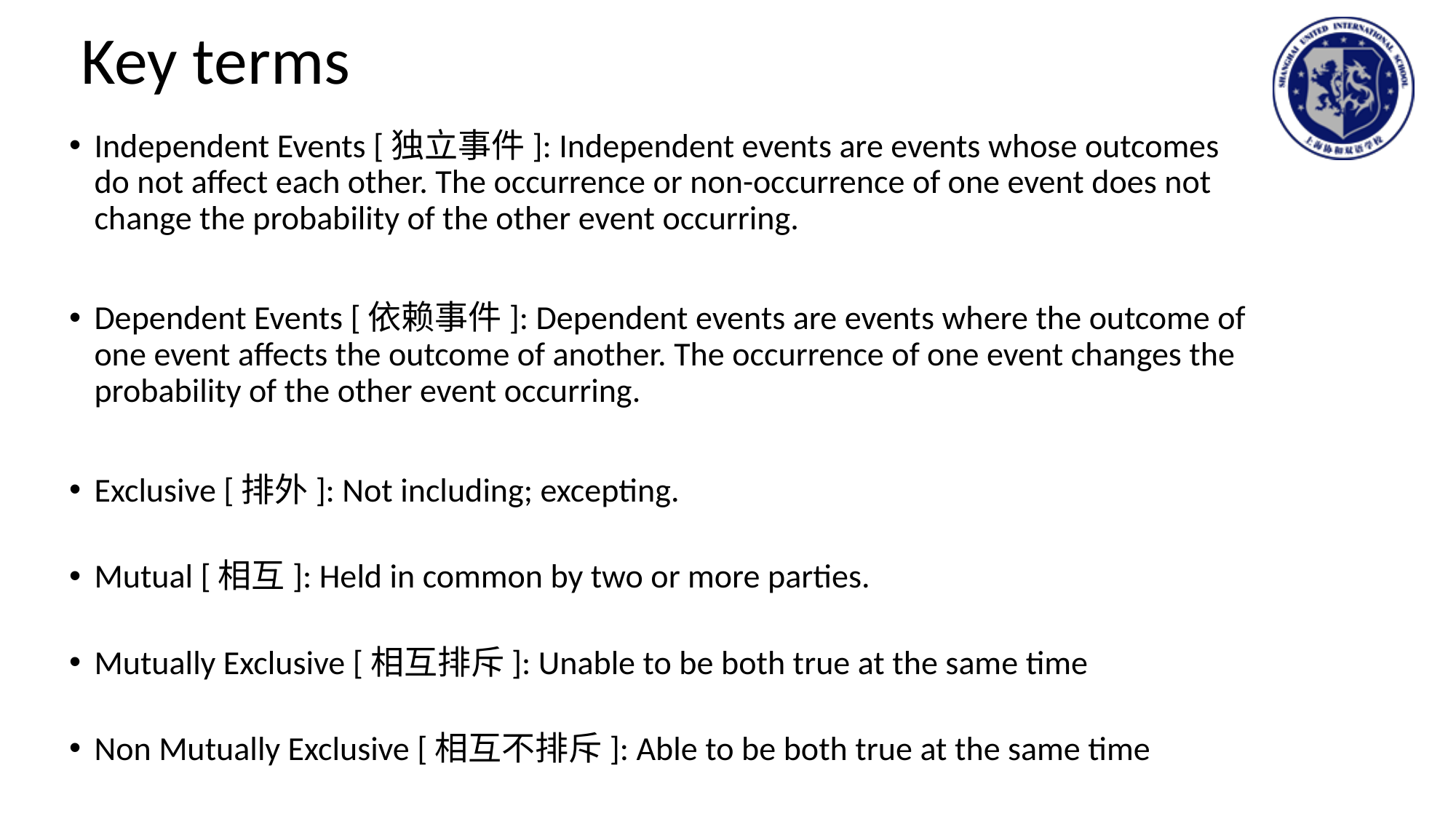

# Key terms
Independent Events [独立事件]: Independent events are events whose outcomes do not affect each other. The occurrence or non-occurrence of one event does not change the probability of the other event occurring.

Dependent Events [依赖事件]: Dependent events are events where the outcome of one event affects the outcome of another. The occurrence of one event changes the probability of the other event occurring.

Exclusive [排外]: Not including; excepting.
Mutual [相互]: Held in common by two or more parties.
Mutually Exclusive [相互排斥]: Unable to be both true at the same time
Non Mutually Exclusive [相互不排斥]: Able to be both true at the same time